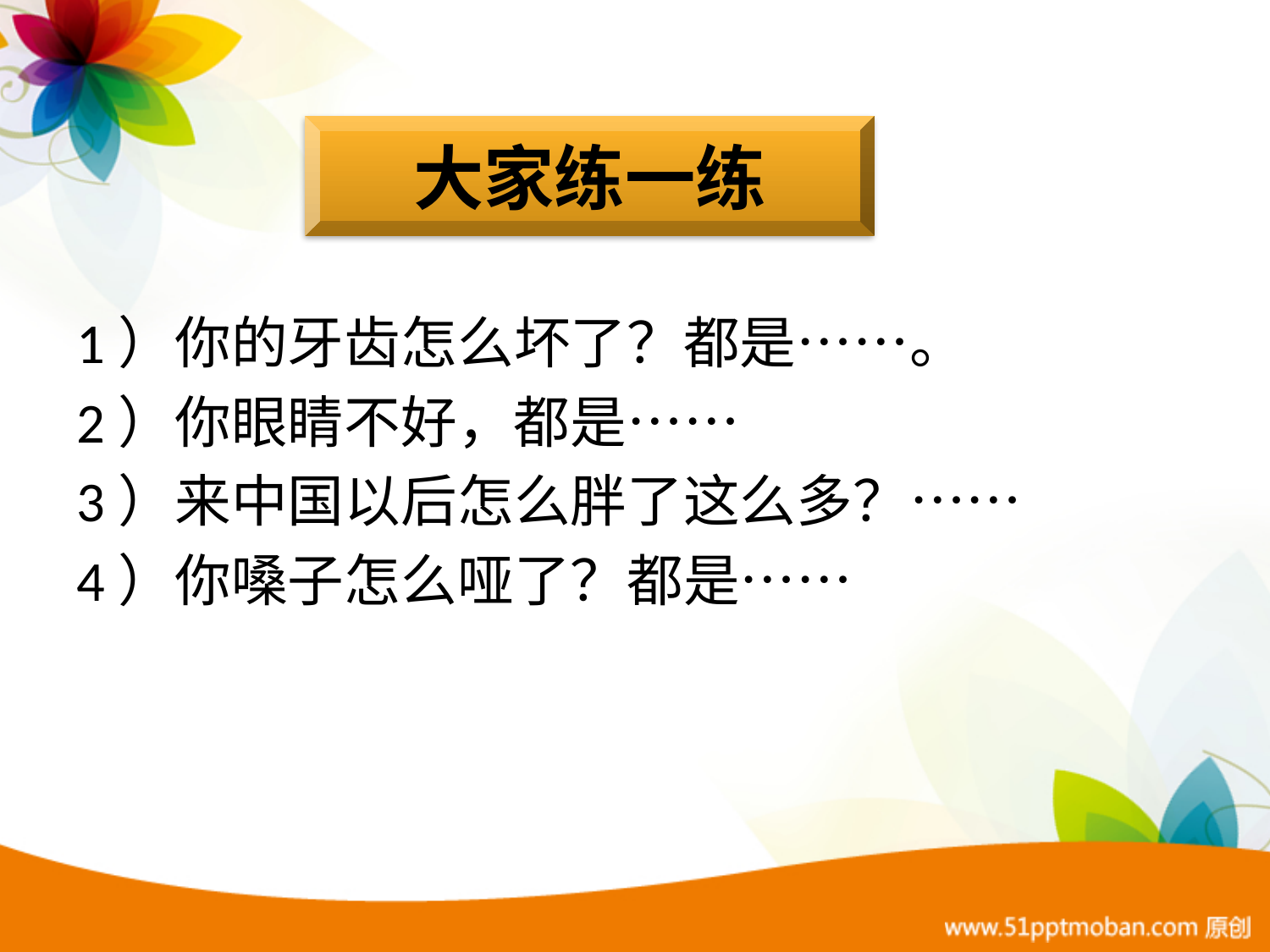

#
大家练一练

1）你的牙齿怎么坏了？都是……。
2）你眼睛不好，都是……
3）来中国以后怎么胖了这么多？……
4）你嗓子怎么哑了？都是……